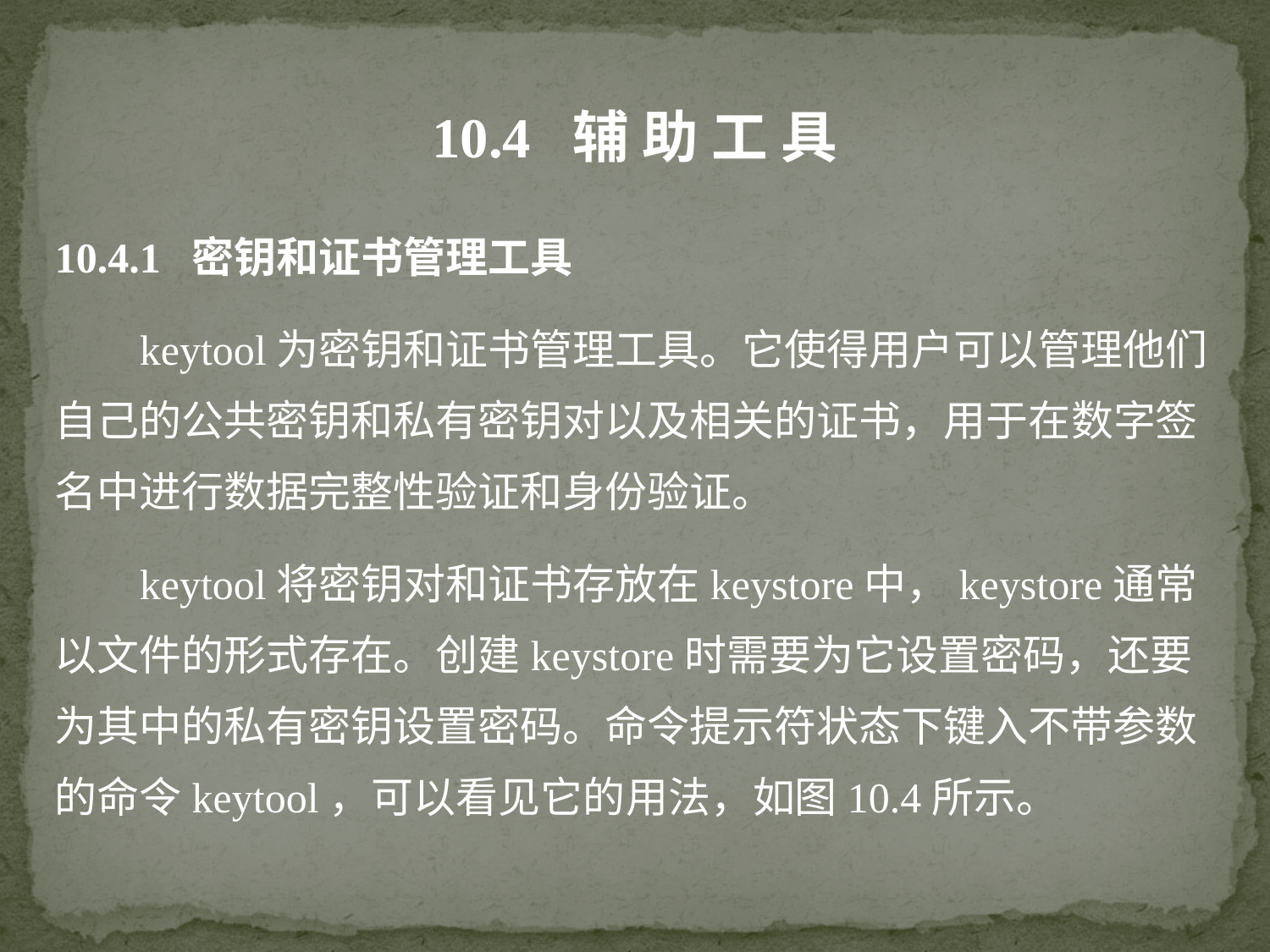

10.4  辅 助 工 具
10.4.1  密钥和证书管理工具
        keytool为密钥和证书管理工具。它使得用户可以管理他们自己的公共密钥和私有密钥对以及相关的证书，用于在数字签名中进行数据完整性验证和身份验证。
        keytool将密钥对和证书存放在keystore中，keystore通常以文件的形式存在。创建keystore时需要为它设置密码，还要为其中的私有密钥设置密码。命令提示符状态下键入不带参数的命令keytool，可以看见它的用法，如图10.4所示。